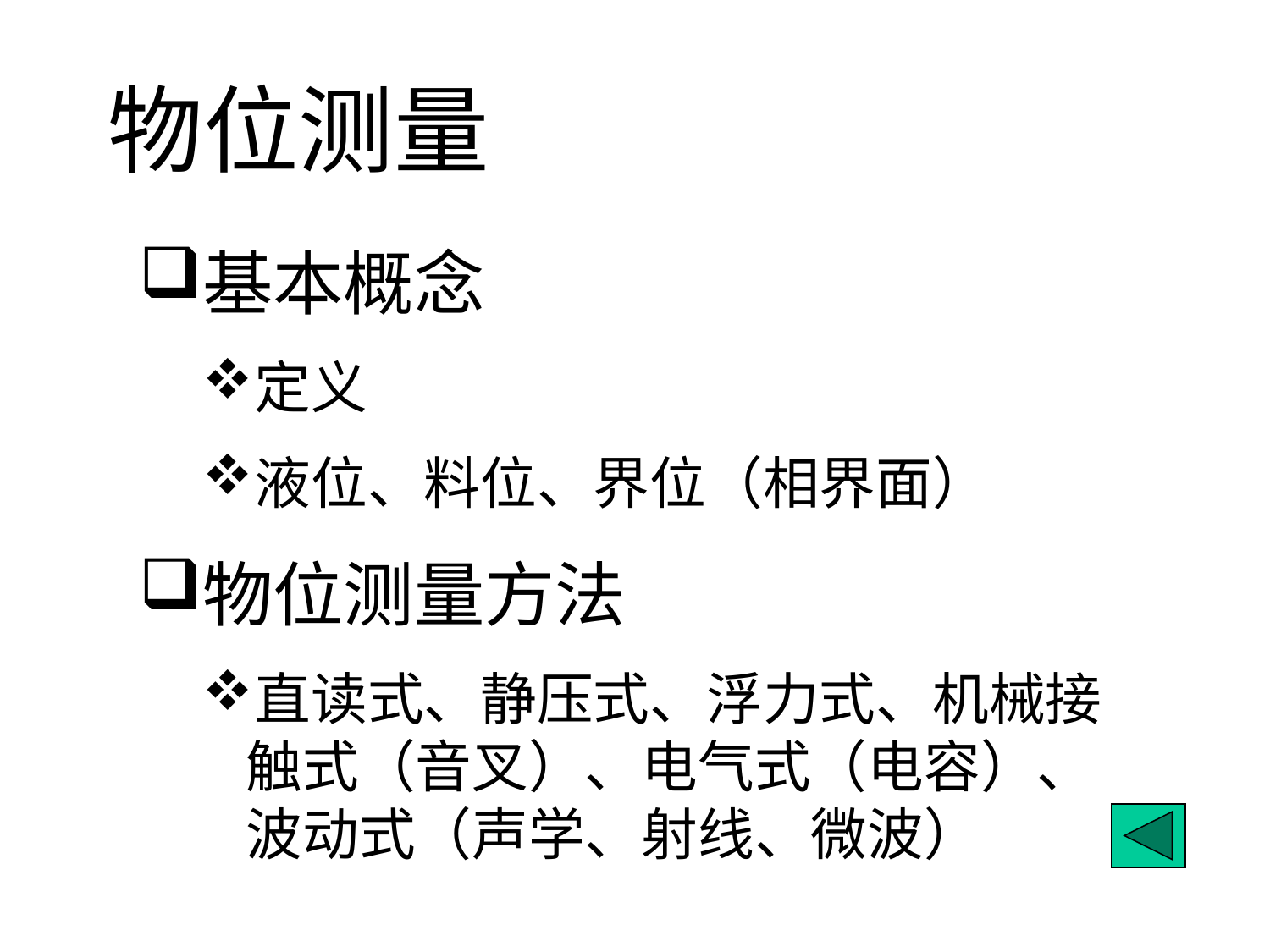

物位测量
基本概念
定义
液位、料位、界位（相界面）
物位测量方法
直读式、静压式、浮力式、机械接触式（音叉）、电气式（电容）、波动式（声学、射线、微波）